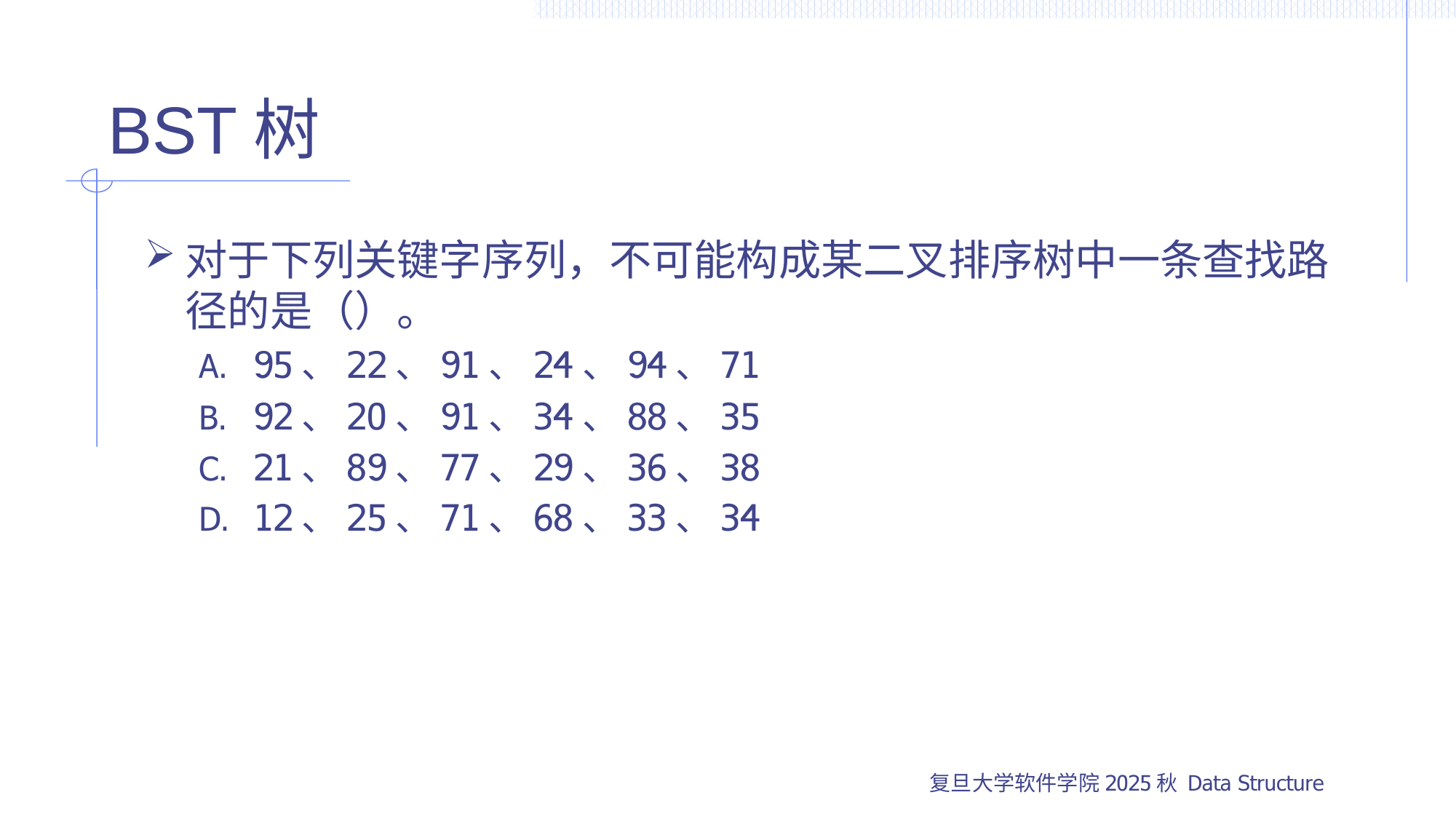

# BST树
对于下列关键字序列，不可能构成某二叉排序树中一条查找路径的是（）。
95、22、91、24、94、71
92、20、91、34、88、35
21、89、77、29、36、38
12、25、71、68、33、34